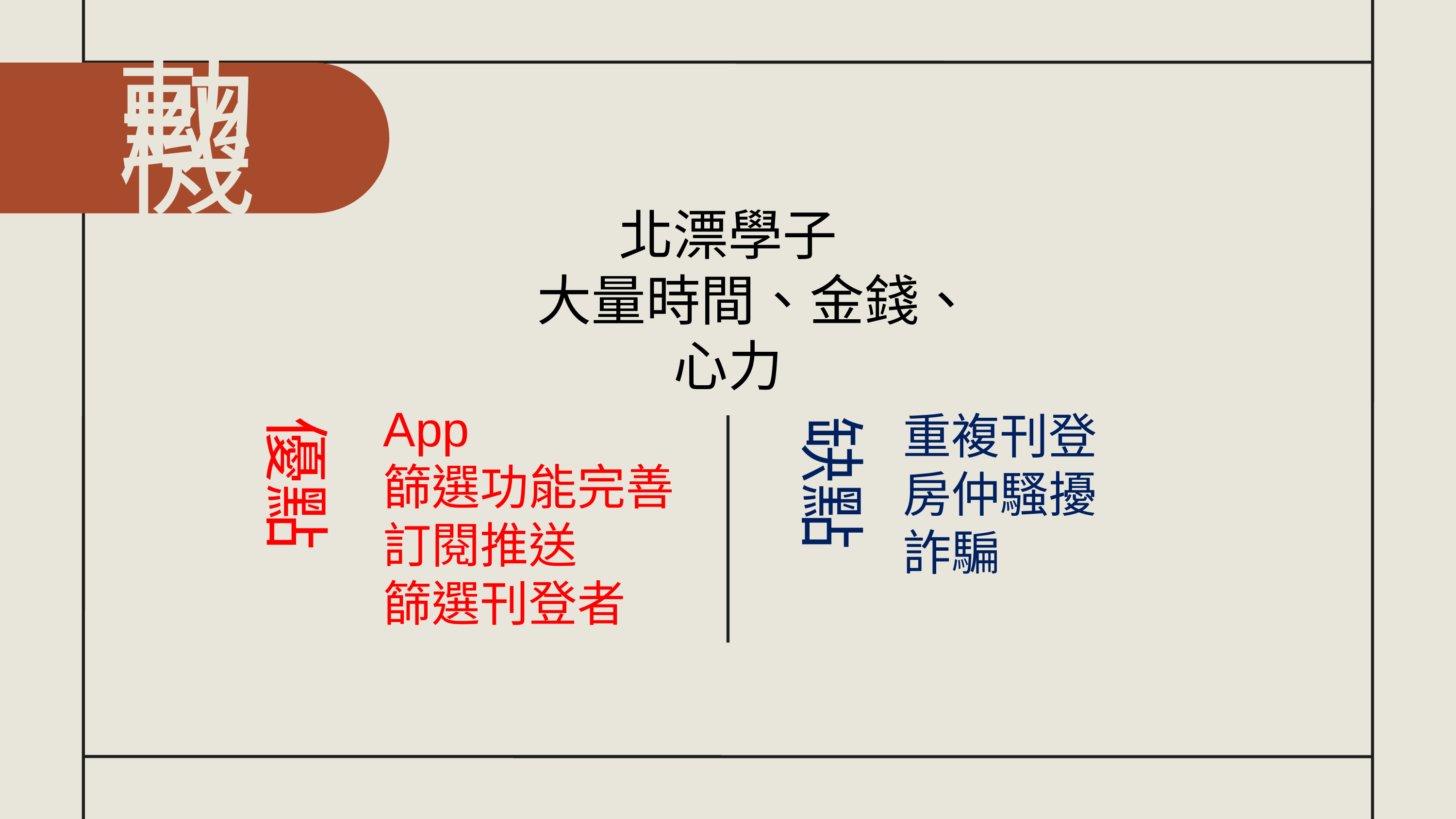

動機
北漂學子
大量時間、金錢、心力
App
篩選功能完善
訂閱推送
篩選刊登者
重複刊登
房仲騷擾
詐騙
優點
缺點